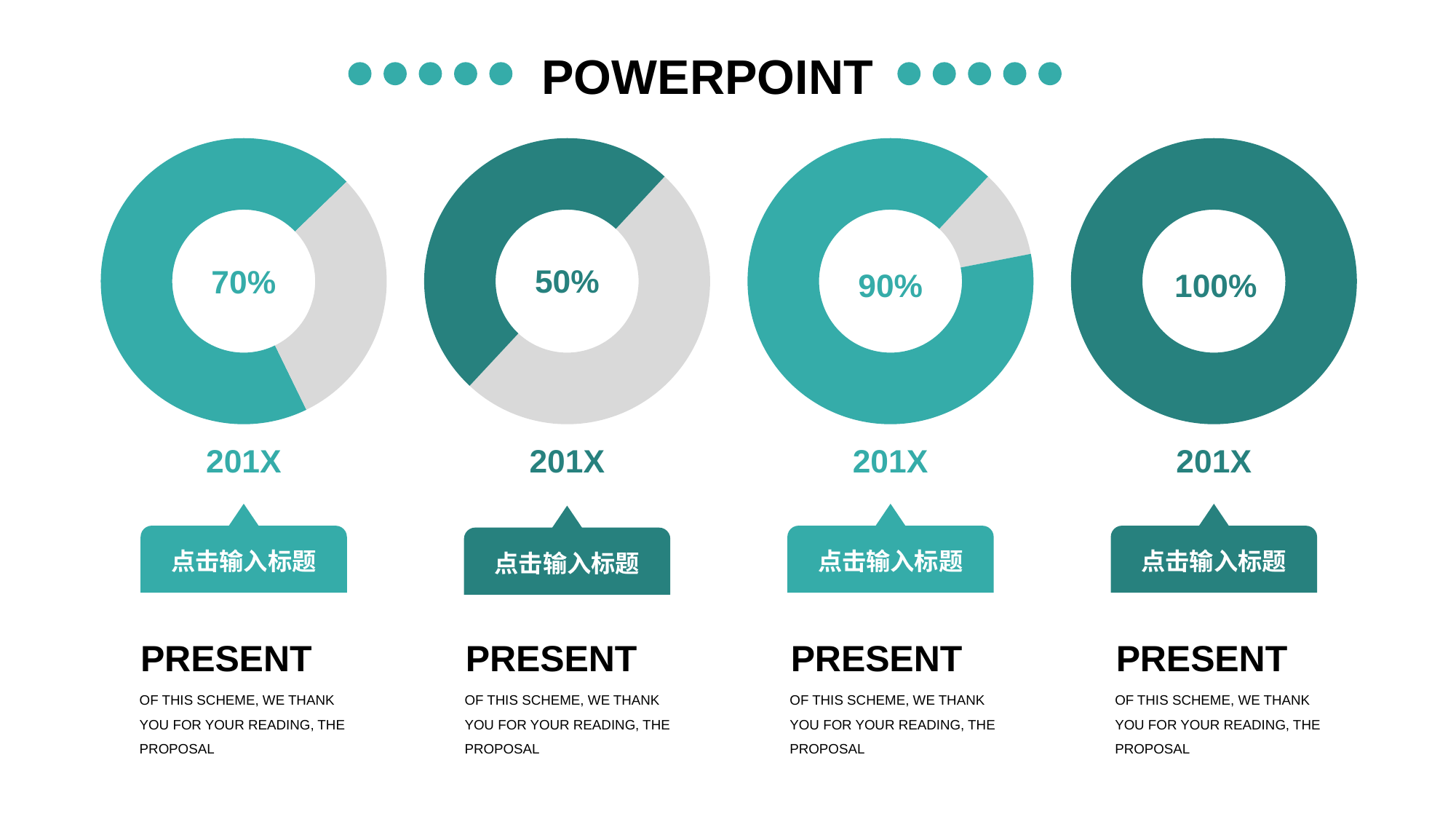

POWERPOINT

### Chart

| Category | Sales |
|---|---|
| 1st Qtr | 70.0 |
| 2nd Qtr | 30.0 |
70%

### Chart

| Category | Sales |
|---|---|
| 1st Qtr | 10.0 |
| 2nd Qtr | 90.0 |
90%

### Chart

| Category | Sales |
|---|---|
| 1st Qtr | 0.0 |
| 2nd Qtr | 100.0 |
100%

### Chart

| Category | Sales |
|---|---|
| 1st Qtr | 30.0 |
| 2nd Qtr | 30.0 |
50%
201X
201X
201X
201X

点击输入标题

点击输入标题

点击输入标题

点击输入标题
PRESENT
OF THIS SCHEME, WE THANK YOU FOR YOUR READING, THE PROPOSAL
PRESENT
OF THIS SCHEME, WE THANK YOU FOR YOUR READING, THE PROPOSAL
PRESENT
OF THIS SCHEME, WE THANK YOU FOR YOUR READING, THE PROPOSAL
PRESENT
OF THIS SCHEME, WE THANK YOU FOR YOUR READING, THE PROPOSAL